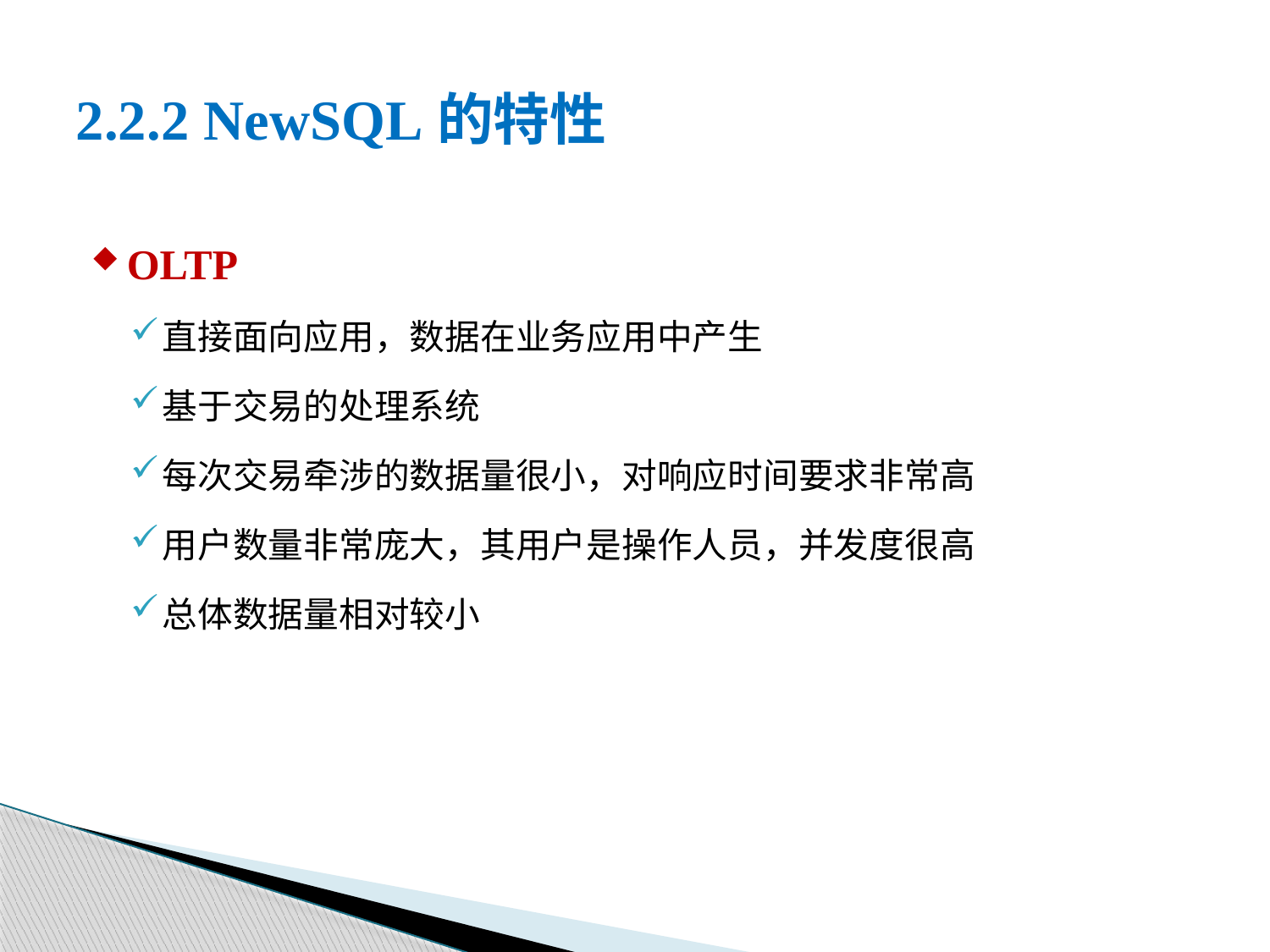

# 2.2.2 NewSQL的特性
OLTP
直接面向应用，数据在业务应用中产生
基于交易的处理系统
每次交易牵涉的数据量很小，对响应时间要求非常高
用户数量非常庞大，其用户是操作人员，并发度很高
总体数据量相对较小